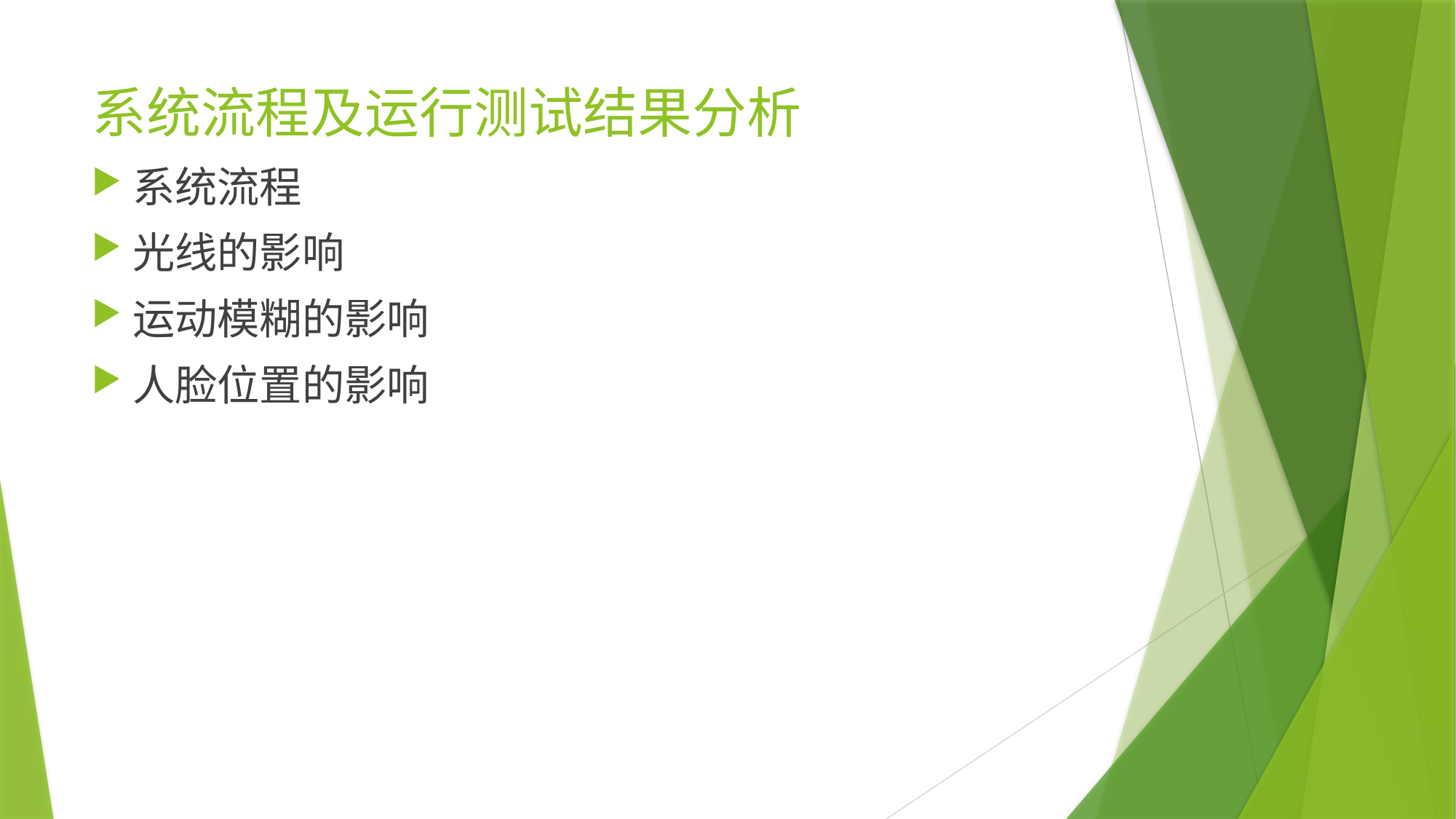

# 系统流程及运行测试结果分析
系统流程
光线的影响
运动模糊的影响
人脸位置的影响